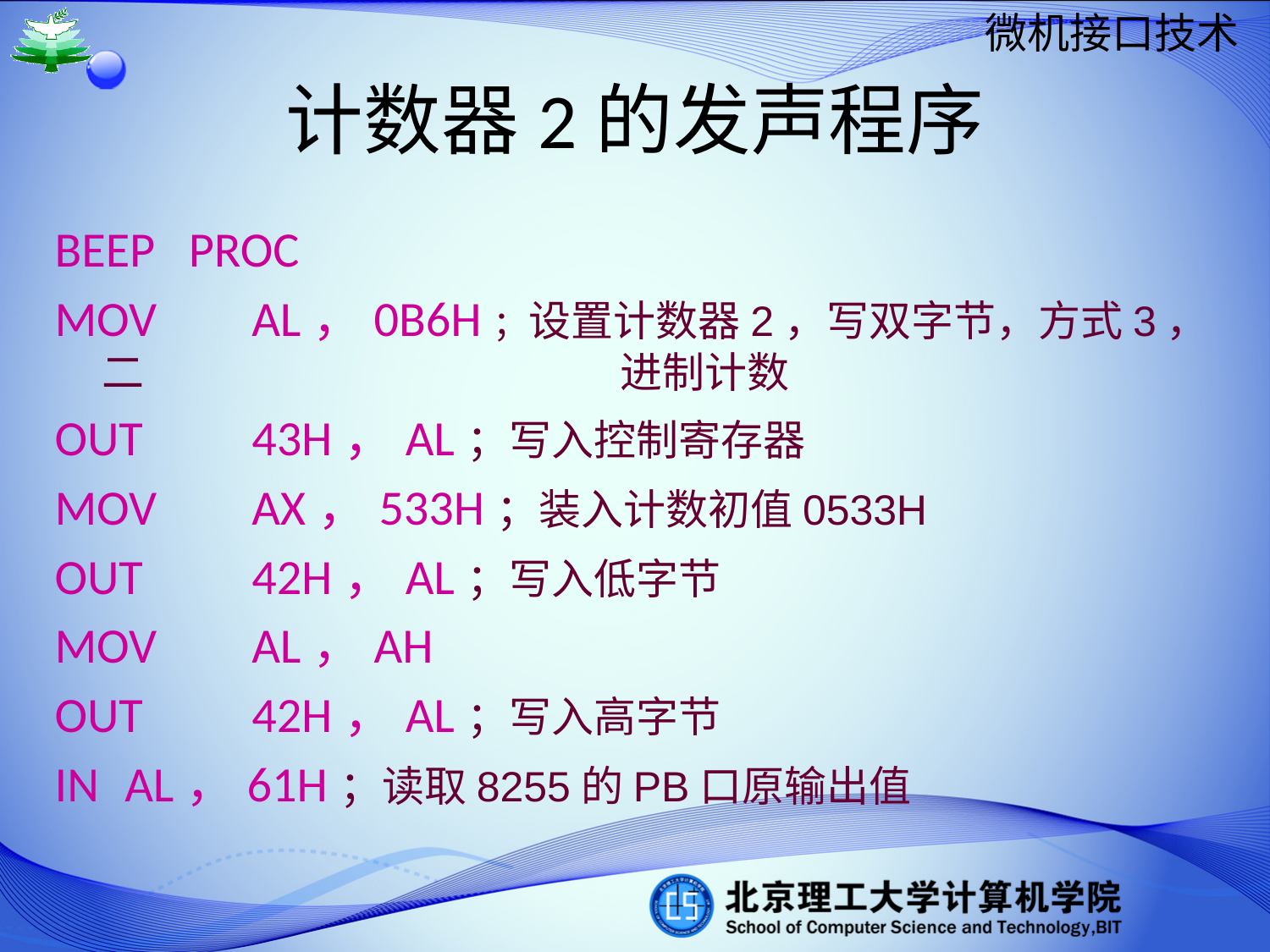

计数器2的发声程序
BEEP   PROC
MOV	  AL，0B6H；设置计数器2，写双字节，方式3，二				 进制计数
OUT	  43H，AL；写入控制寄存器
MOV	  AX，533H；装入计数初值0533H
OUT	  42H，AL；写入低字节
MOV	  AL，AH
OUT	  42H，AL；写入高字节
IN	  AL，61H；读取8255的PB口原输出值